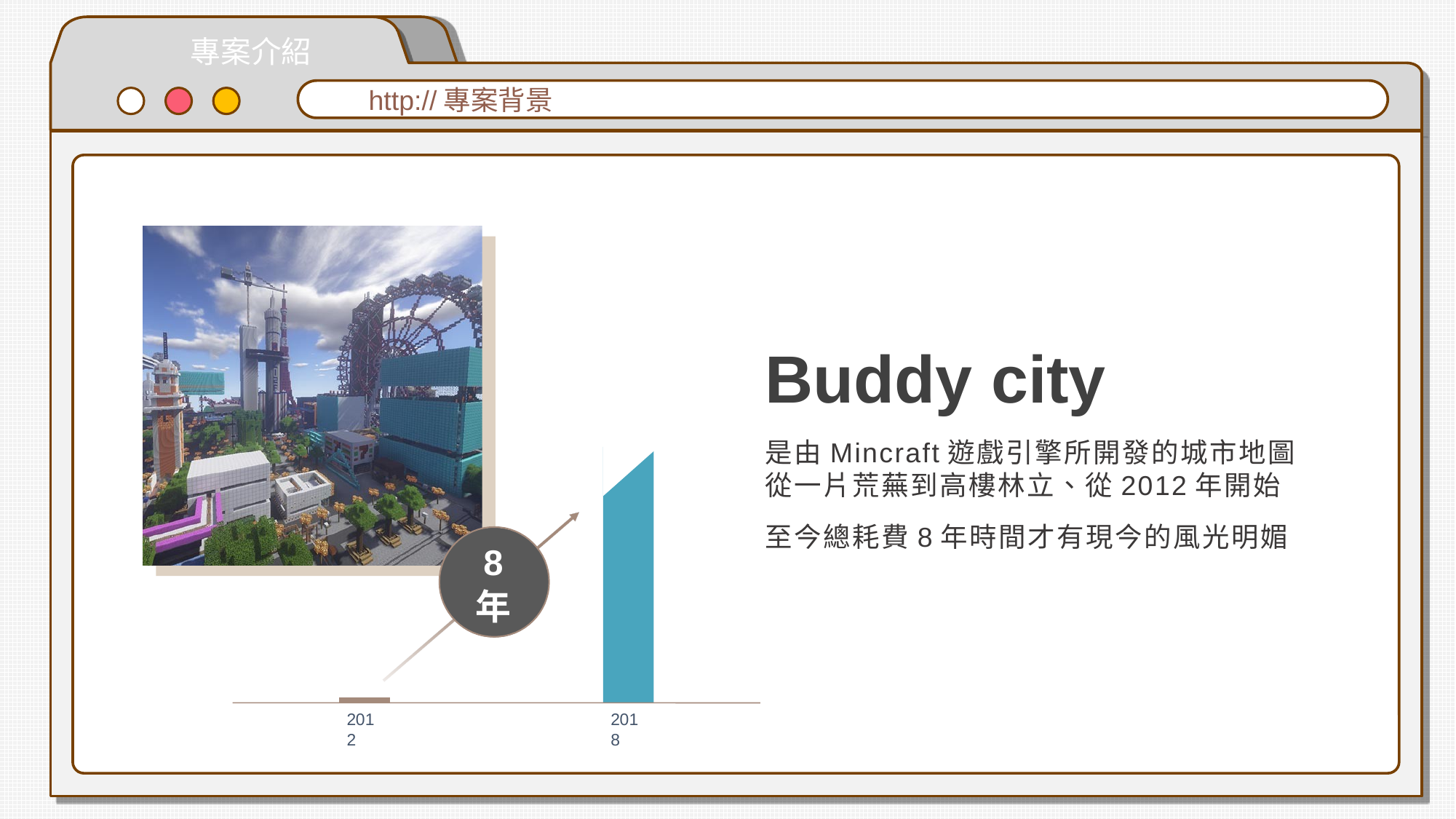

專案介紹
http://專案背景

Buddy city
是由Mincraft遊戲引擎所開發的城市地圖 從一片荒蕪到高樓林立、從2012年開始
至今總耗費8年時間才有現今的風光明媚

2012
2018

8
年